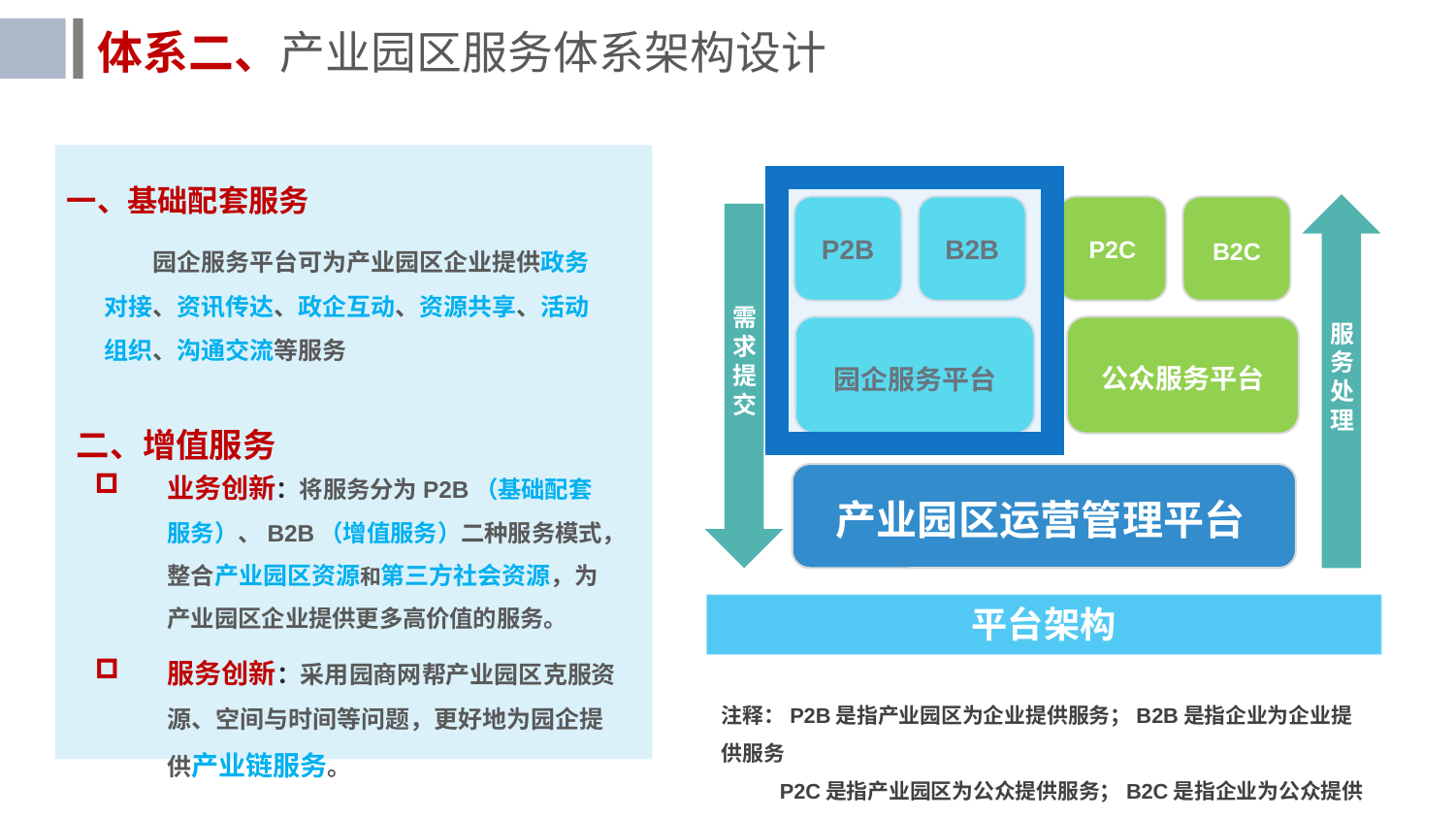

体系二、产业园区服务体系架构设计

P2B
B2B

园企服务平台
一、基础配套服务

       园企服务平台可为产业园区企业提供政务对接、资讯传达、政企互动、资源共享、活动组织、沟通交流等服务
P2C
B2C
需求提交

服务处理

公众服务平台
二、增值服务
业务创新：将服务分为P2B（基础配套服务）、B2B（增值服务）二种服务模式，整合产业园区资源和第三方社会资源，为产业园区企业提供更多高价值的服务。

产业园区运营管理平台

平台架构
服务创新：采用园商网帮产业园区克服资源、空间与时间等问题，更好地为园企提供产业链服务。
注释：P2B是指产业园区为企业提供服务；B2B是指企业为企业提供服务
          P2C是指产业园区为公众提供服务；B2C是指企业为公众提供服务